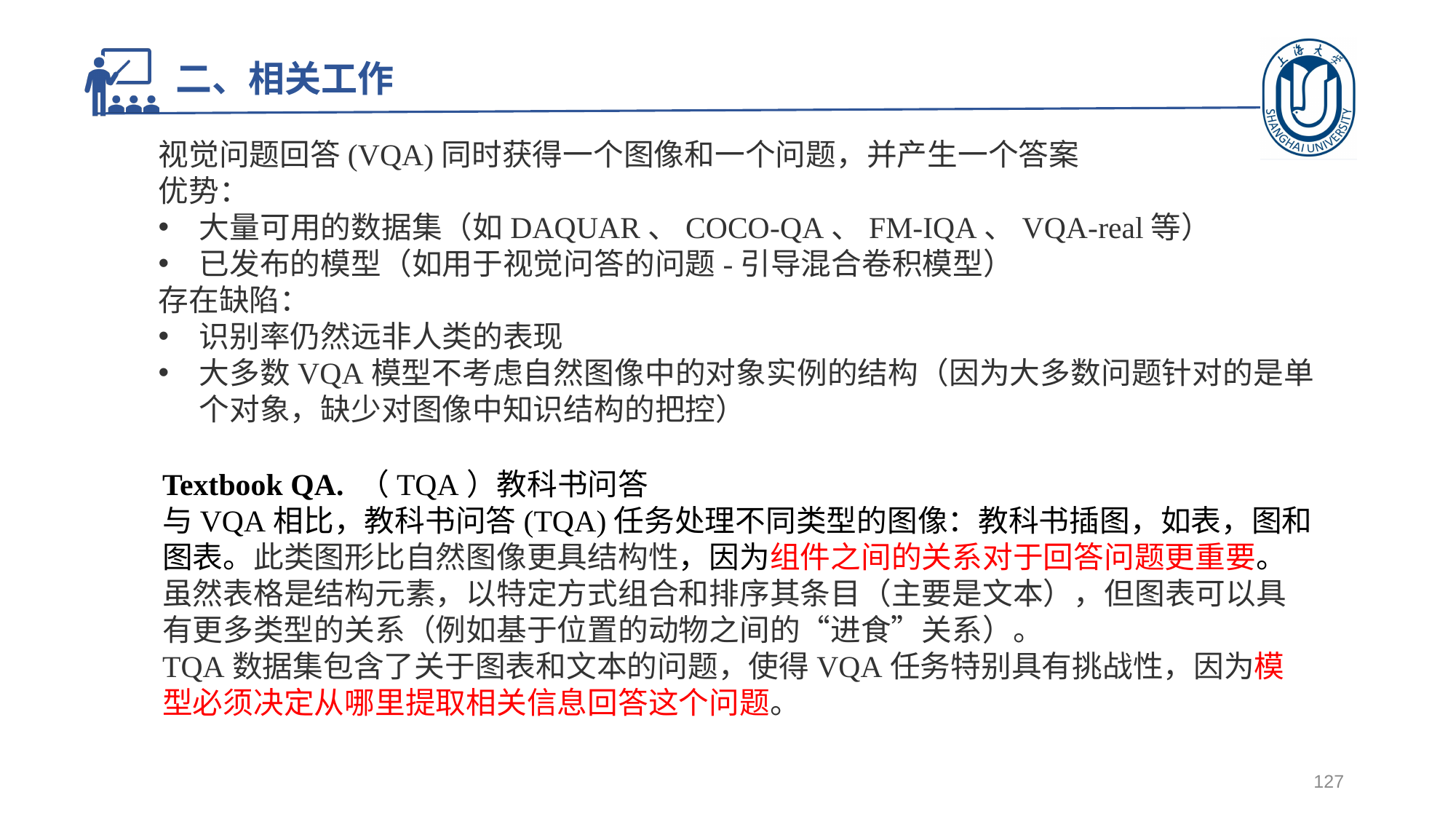

# 二、相关工作
视觉问题回答(VQA)同时获得一个图像和一个问题，并产生一个答案
优势：
大量可用的数据集（如DAQUAR、COCO-QA、FM-IQA、VQA-real等）
已发布的模型（如用于视觉问答的问题-引导混合卷积模型）
存在缺陷：
识别率仍然远非人类的表现
大多数VQA模型不考虑自然图像中的对象实例的结构（因为大多数问题针对的是单个对象，缺少对图像中知识结构的把控）
Textbook QA. （TQA）教科书问答
与VQA相比，教科书问答(TQA)任务处理不同类型的图像：教科书插图，如表，图和图表。此类图形比自然图像更具结构性，因为组件之间的关系对于回答问题更重要。
虽然表格是结构元素，以特定方式组合和排序其条目（主要是文本），但图表可以具有更多类型的关系（例如基于位置的动物之间的“进食”关系）。
TQA数据集包含了关于图表和文本的问题，使得VQA任务特别具有挑战性，因为模型必须决定从哪里提取相关信息回答这个问题。
127